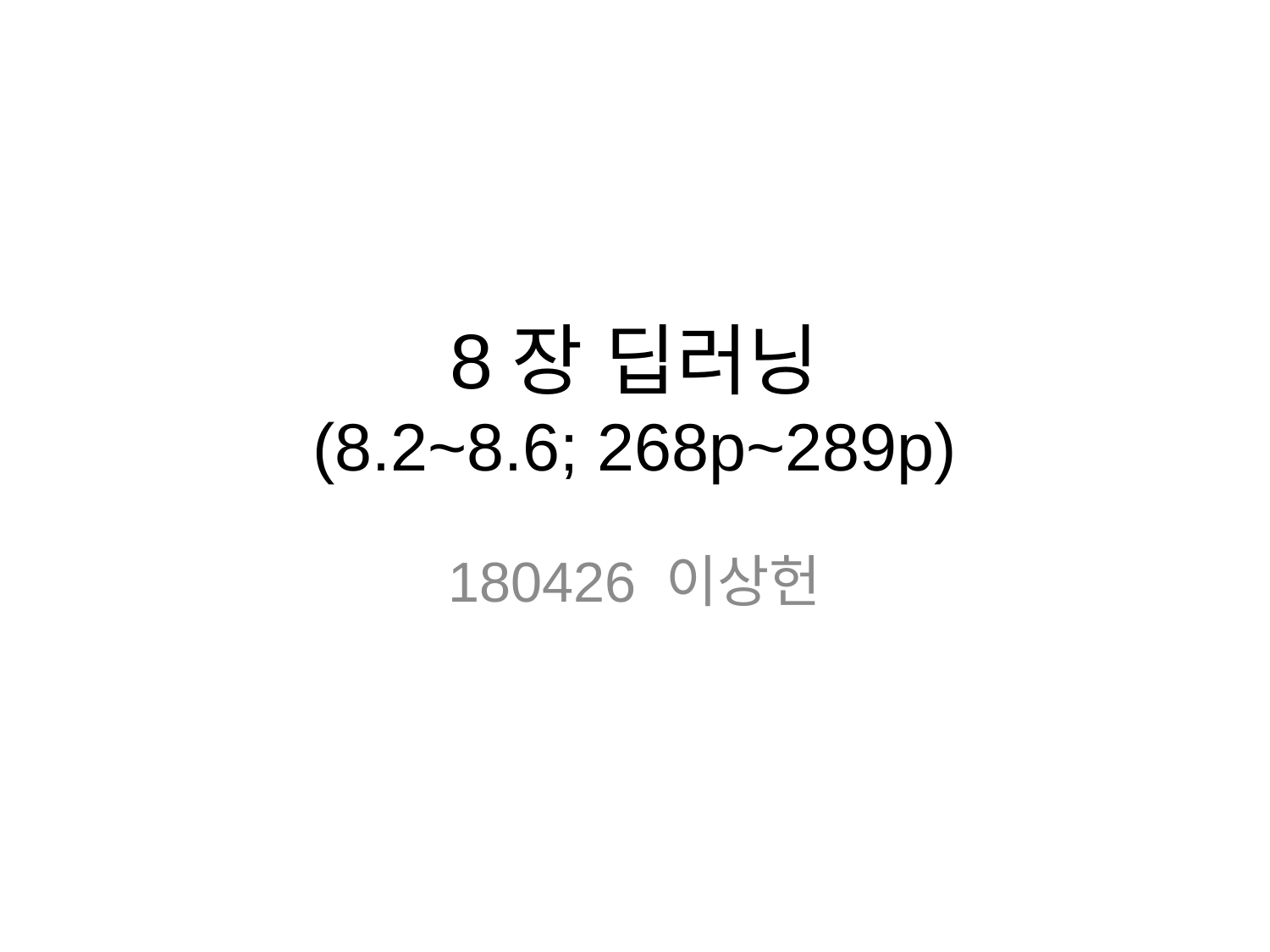

# 8장 딥러닝 (8.2~8.6; 268p~289p)
180426 이상헌